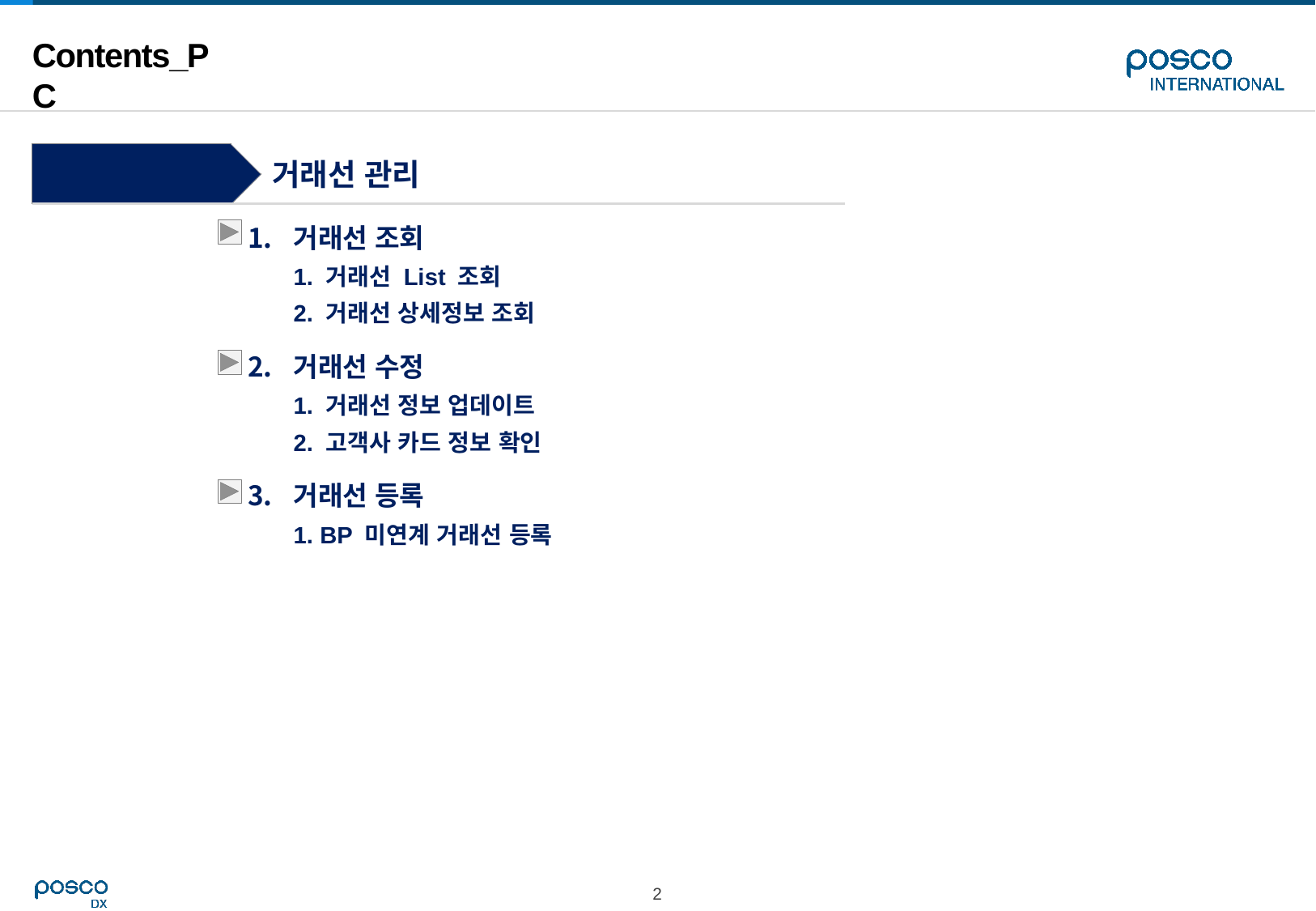

# Contents_PC
Step 1
거래선 관리
거래선 조회
1. 거래선 List 조회
2. 거래선 상세정보 조회
거래선 수정
1. 거래선 정보 업데이트
2. 고객사 카드 정보 확인
거래선 등록
1. BP 미연계 거래선 등록